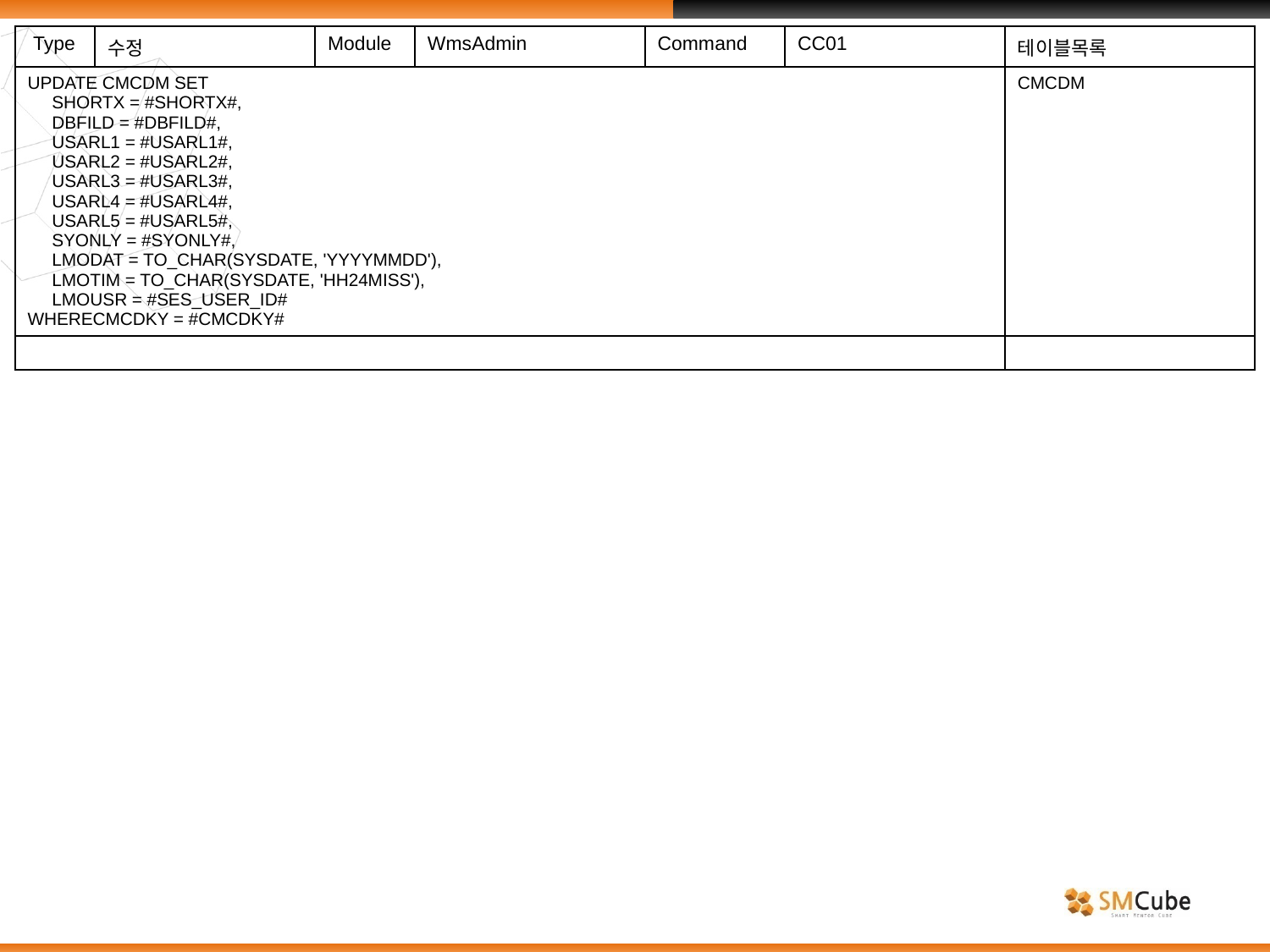

| Type | 수정 | Module | WmsAdmin | Command | CC01 | 테이블목록 |
| --- | --- | --- | --- | --- | --- | --- |
| UPDATE CMCDM SET SHORTX = #SHORTX#, DBFILD = #DBFILD#, USARL1 = #USARL1#, USARL2 = #USARL2#, USARL3 = #USARL3#, USARL4 = #USARL4#, USARL5 = #USARL5#, SYONLY = #SYONLY#, LMODAT = TO\_CHAR(SYSDATE, 'YYYYMMDD'), LMOTIM = TO\_CHAR(SYSDATE, 'HH24MISS'), LMOUSR = #SES\_USER\_ID# WHERECMCDKY = #CMCDKY# |  |  |  |  |  | CMCDM |
|  |  |  |  |  |  |  |